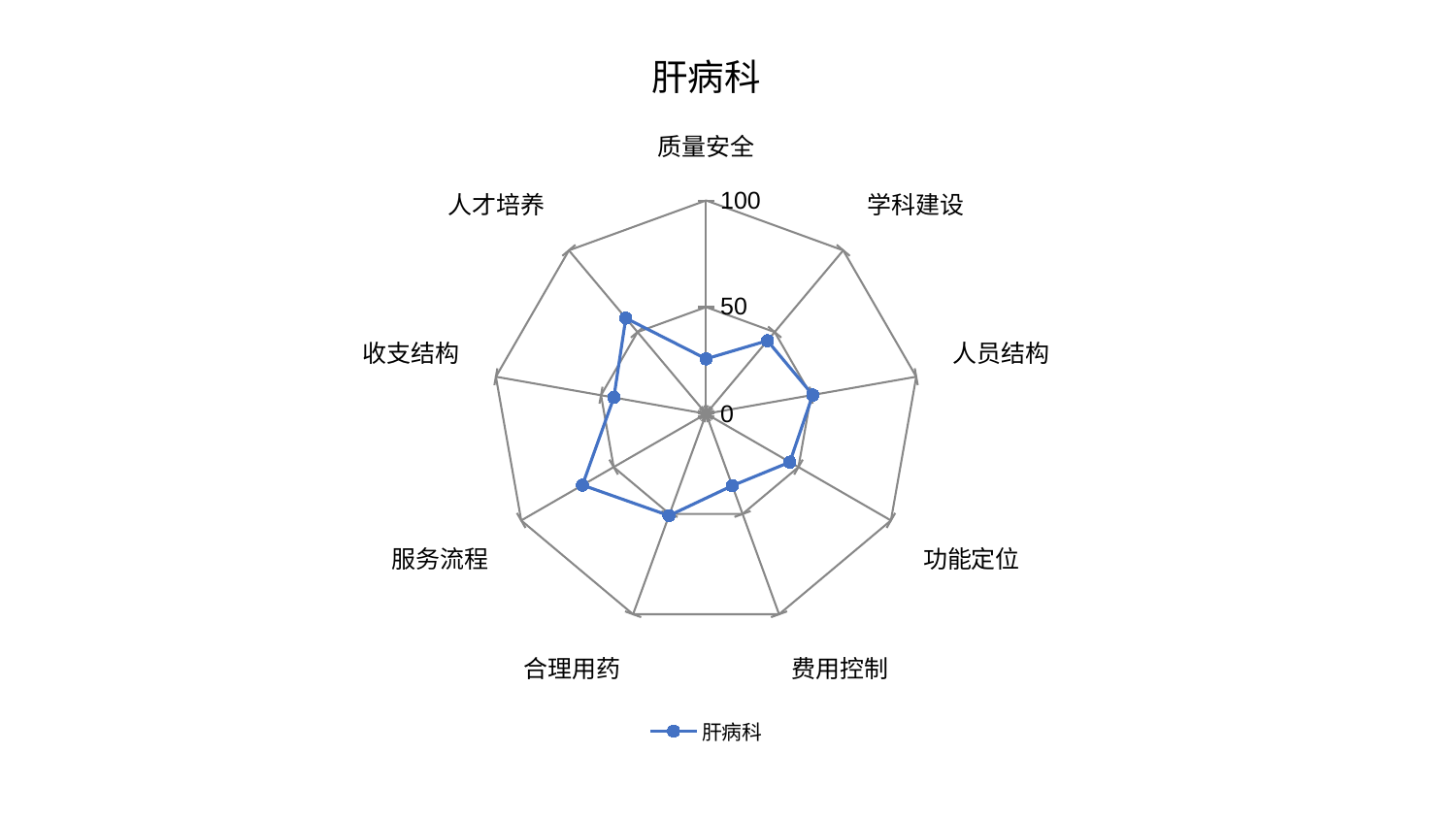

### Chart: 肝病科

| Category | 肝病科 |
|---|---|
| 质量安全 | 25.75631241488444 |
| 学科建设 | 44.74411400754568 |
| 人员结构 | 50.75849729532714 |
| 功能定位 | 45.33804967809072 |
| 费用控制 | 35.89610991140409 |
| 合理用药 | 50.81323341828407 |
| 服务流程 | 66.88698760731768 |
| 收支结构 | 43.88609946328319 |
| 人才培养 | 58.518120343904506 |
185